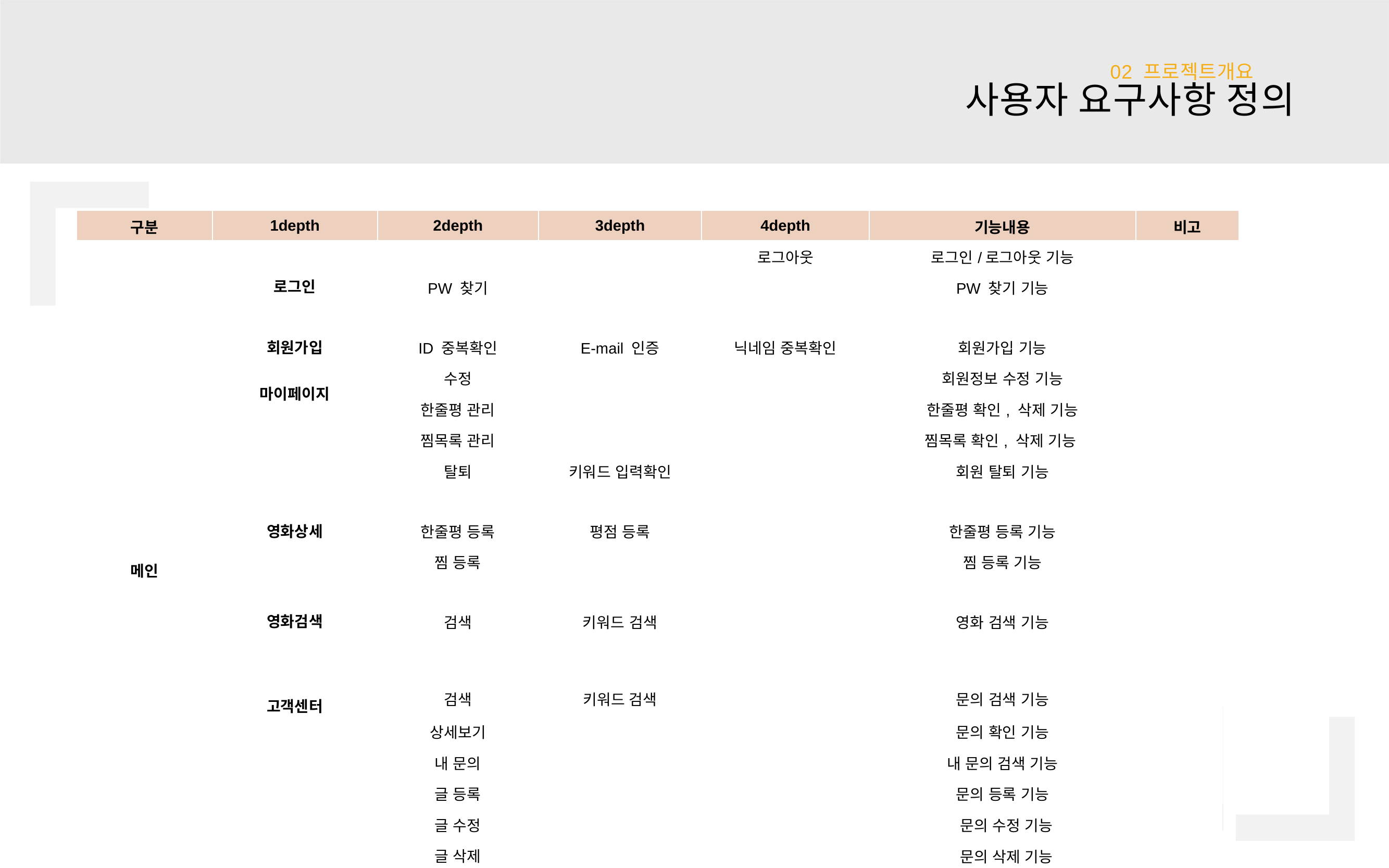

02 프로젝트개요
사용자 요구사항 정의

| 구분 | 1depth | 2depth | 3depth | 4depth | 기능내용 | 비고 |
| --- | --- | --- | --- | --- | --- | --- |
| 메인 | 로그인 |  |  | 로그아웃 | 로그인/로그아웃 기능 |  |
|  |  | PW 찾기 |  |  | PW 찾기 기능 |  |
|  |  |  |  |  |  |  |
|  | 회원가입 | ID 중복확인 | E-mail 인증 | 닉네임 중복확인 | 회원가입 기능 |  |
|  | 마이페이지 | 수정 |  |  | 회원정보 수정 기능 |  |
|  |  | 한줄평 관리 |  |  | 한줄평 확인, 삭제 기능 |  |
|  |  | 찜목록 관리 |  |  | 찜목록 확인, 삭제 기능 |  |
|  |  | 탈퇴 | 키워드 입력확인 |  | 회원 탈퇴 기능 |  |
|  |  |  |  |  |  |  |
|  | 영화상세 | 한줄평 등록 | 평점 등록 |  | 한줄평 등록 기능 |  |
|  |  | 찜 등록 |  |  | 찜 등록 기능 |  |
|  | 영화검색 |  |  |  |  |  |
|  |  | 검색 | 키워드 검색 |  | 영화 검색 기능 |  |
|  |  |  |  |  |  |  |
|  | 고객센터 | 검색 | 키워드 검색 |  | 문의 검색 기능 |  |
|  |  | 상세보기 |  |  | 문의 확인 기능 |  |
|  |  | 내 문의 |  |  | 내 문의 검색 기능 |  |
|  |  | 글 등록 |  |  | 문의 등록 기능 |  |
|  |  | 글 수정 |  |  | 문의 수정 기능 |  |
|  |  | 글 삭제 |  |  | 문의 삭제 기능 |  |
|  |  |  |  |  |  |  |